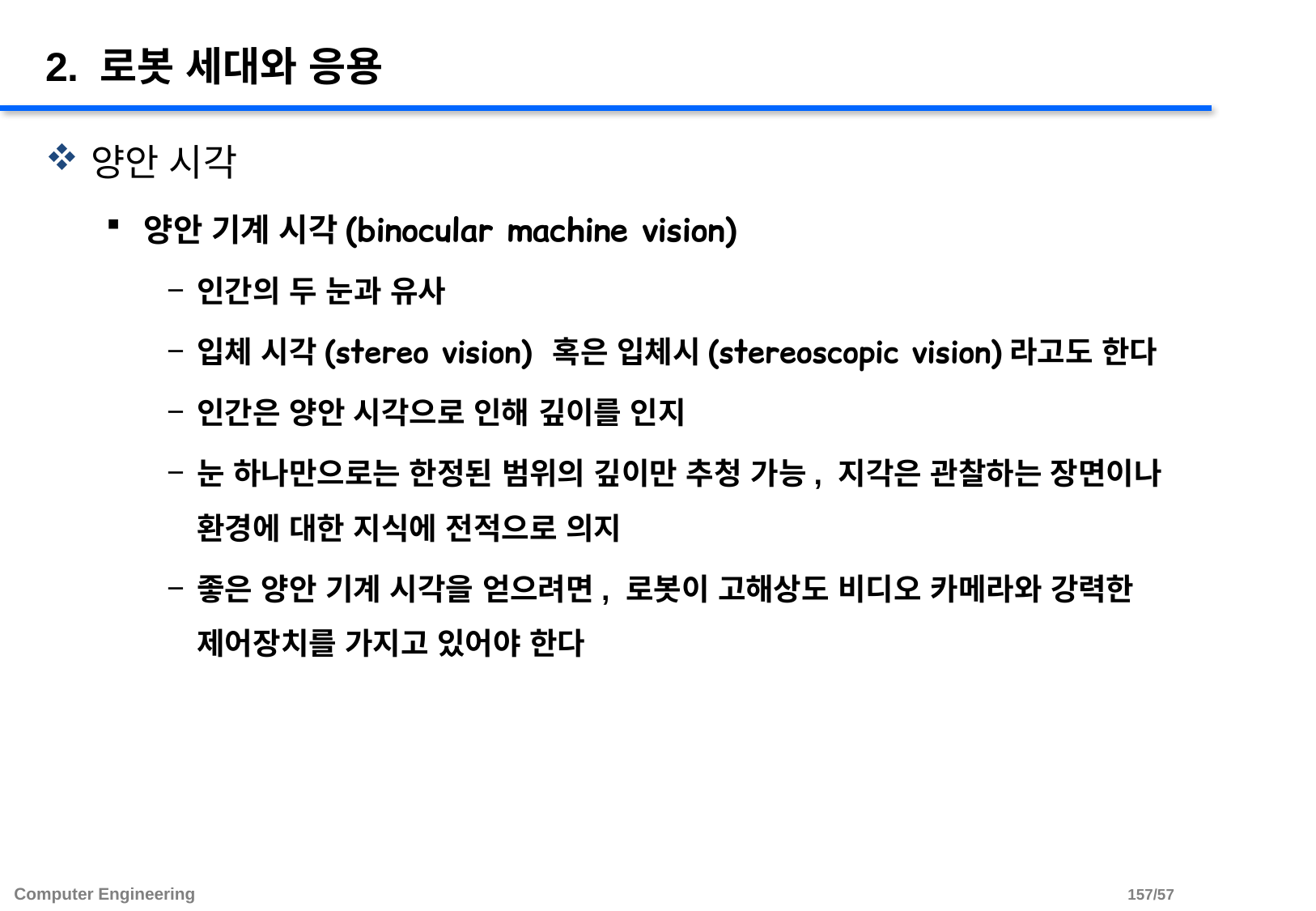

# 2. 로봇 세대와 응용
양안 시각
양안 기계 시각(binocular machine vision)
인간의 두 눈과 유사
입체 시각(stereo vision) 혹은 입체시(stereoscopic vision)라고도 한다
인간은 양안 시각으로 인해 깊이를 인지
눈 하나만으로는 한정된 범위의 깊이만 추청 가능, 지각은 관찰하는 장면이나 환경에 대한 지식에 전적으로 의지
좋은 양안 기계 시각을 얻으려면, 로봇이 고해상도 비디오 카메라와 강력한 제어장치를 가지고 있어야 한다